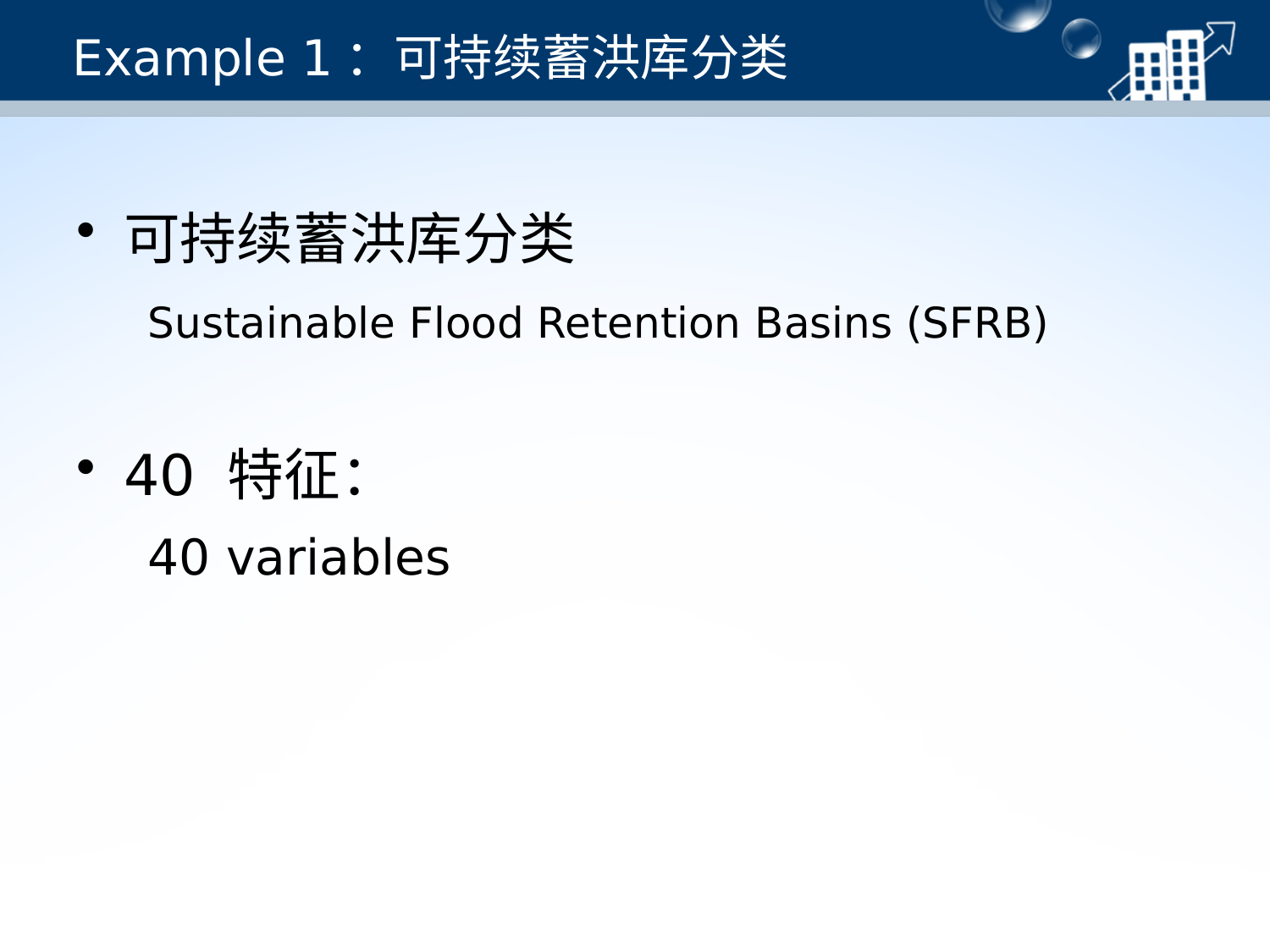

# Example 1：可持续蓄洪库分类
可持续蓄洪库分类
    Sustainable Flood Retention Basins (SFRB)

40 特征：
    40 variables